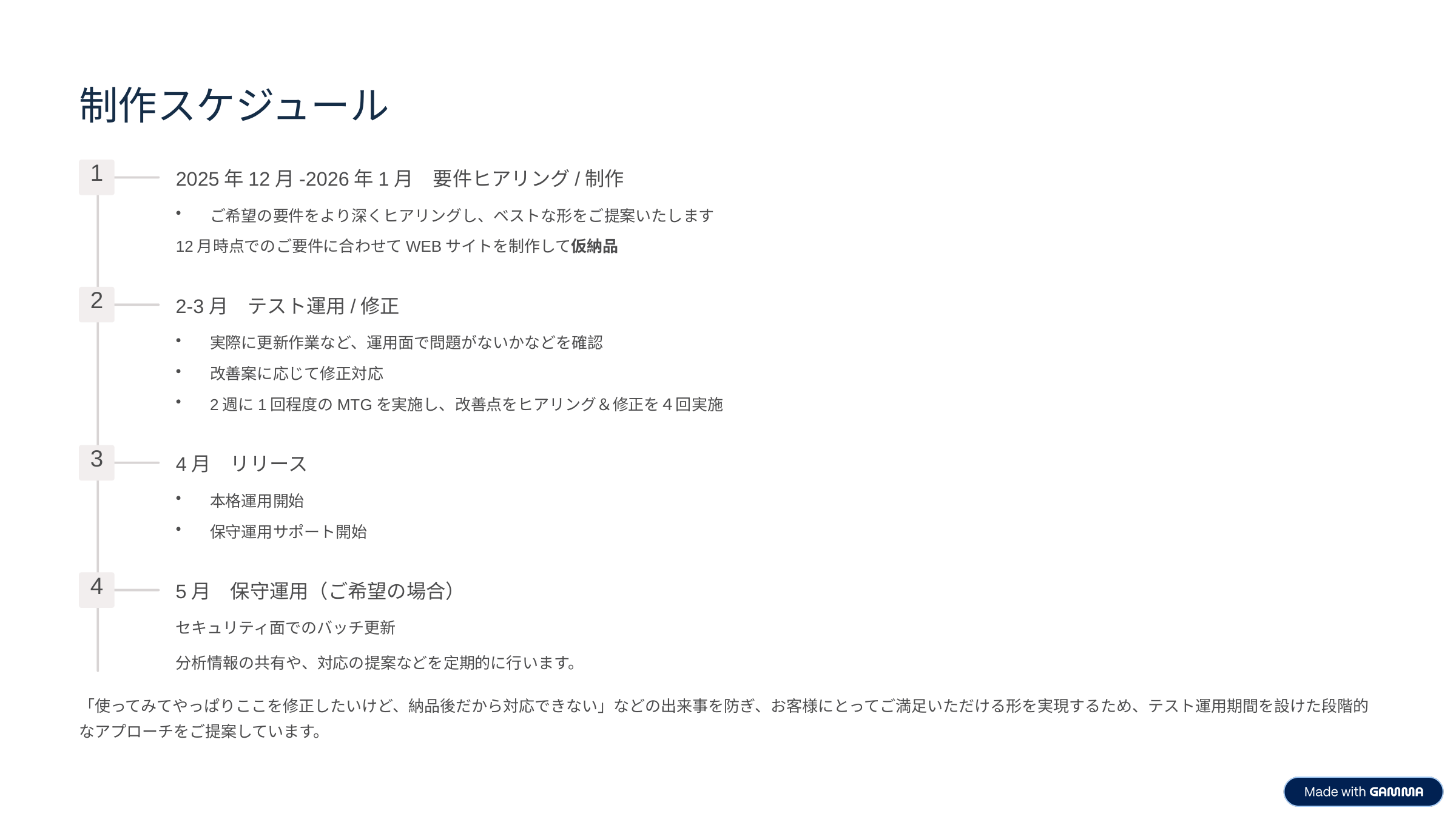

制作スケジュール

1
2025年12月-2026年1月　要件ヒアリング/制作

ご希望の要件をより深くヒアリングし、ベストな形をご提案いたします
12月時点でのご要件に合わせてWEBサイトを制作して仮納品

2
2-3月　テスト運用/修正

実際に更新作業など、運用面で問題がないかなどを確認
改善案に応じて修正対応
2週に1回程度のMTGを実施し、改善点をヒアリング＆修正を４回実施

3
4月　リリース

本格運用開始
保守運用サポート開始

4
5月　保守運用（ご希望の場合）

セキュリティ面でのバッチ更新
分析情報の共有や、対応の提案などを定期的に行います。
「使ってみてやっぱりここを修正したいけど、納品後だから対応できない」などの出来事を防ぎ、お客様にとってご満足いただける形を実現するため、テスト運用期間を設けた段階的なアプローチをご提案しています。